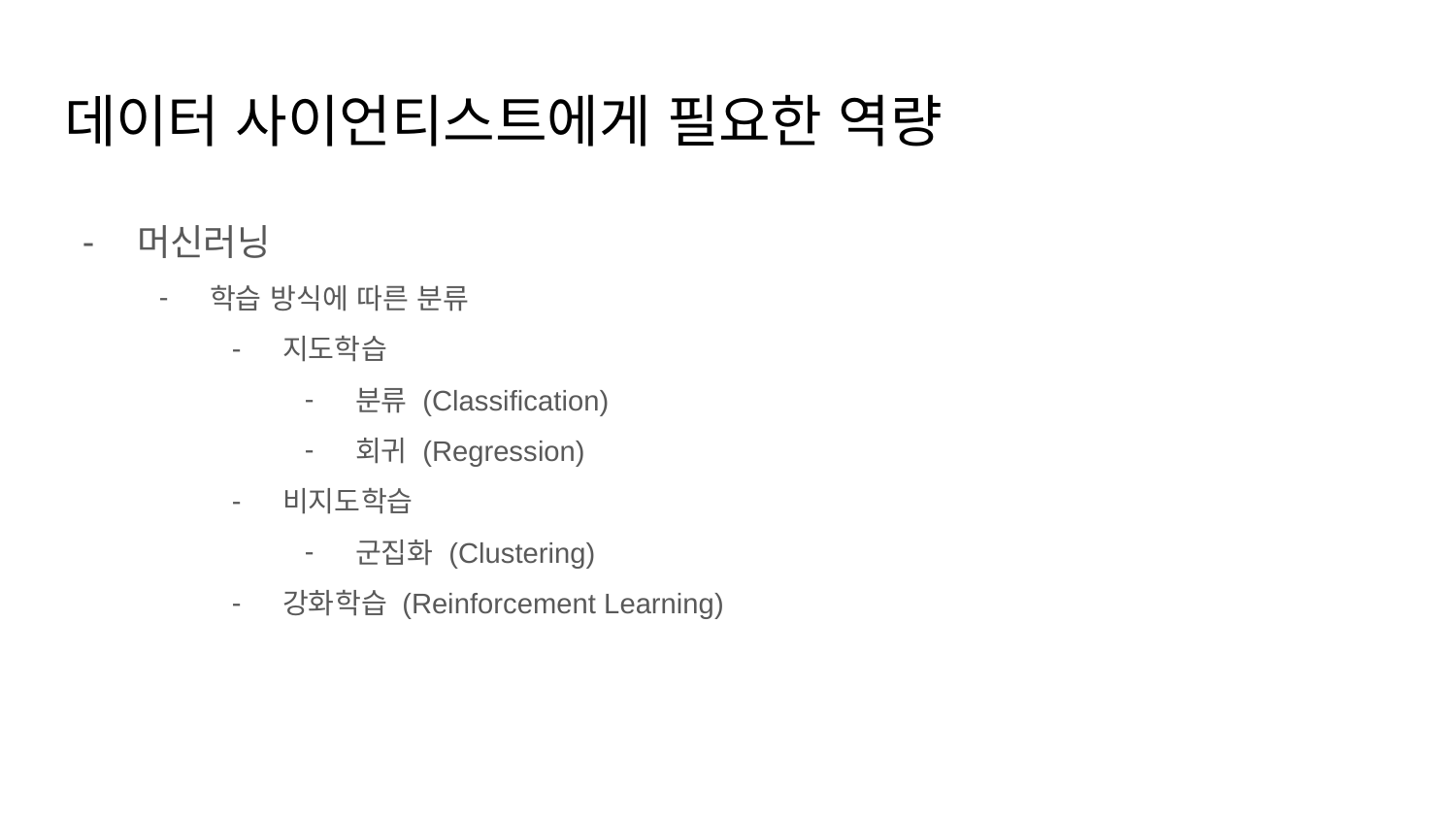

# 데이터 사이언티스트에게 필요한 역량
머신러닝
학습 방식에 따른 분류
지도학습
분류 (Classification)
회귀 (Regression)
비지도학습
군집화 (Clustering)
강화학습 (Reinforcement Learning)